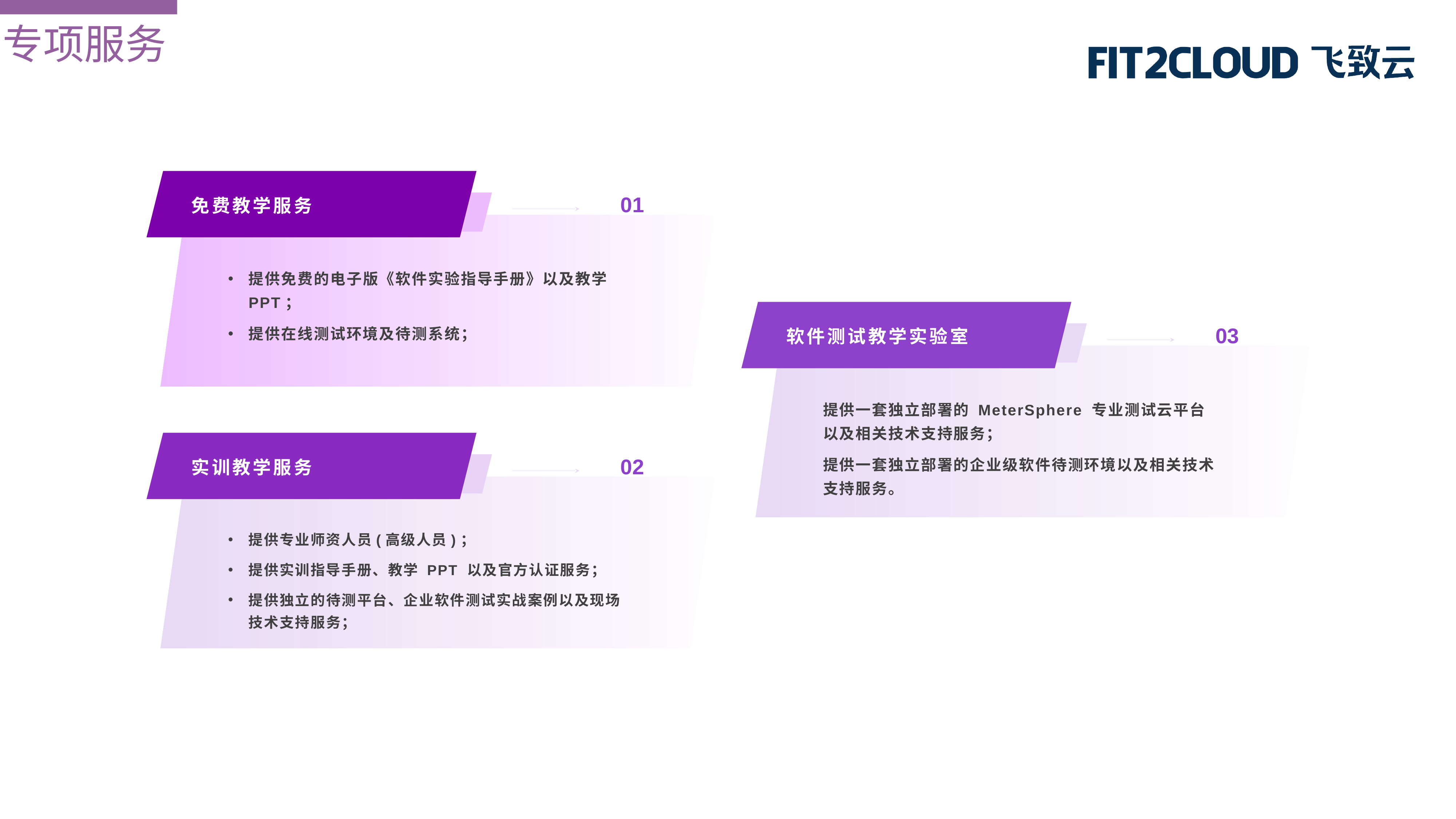

专项服务

免费教学服务
01

提供免费的电子版《软件实验指导手册》以及教学 PPT；
提供在线测试环境及待测系统；

软件测试教学实验室
03

提供一套独立部署的 MeterSphere 专业测试云平台以及相关技术支持服务；
提供一套独立部署的企业级软件待测环境以及相关技术支持服务。

实训教学服务
02

提供专业师资人员(高级人员)；
提供实训指导手册、教学 PPT 以及官方认证服务；
提供独立的待测平台、企业软件测试实战案例以及现场技术支持服务；